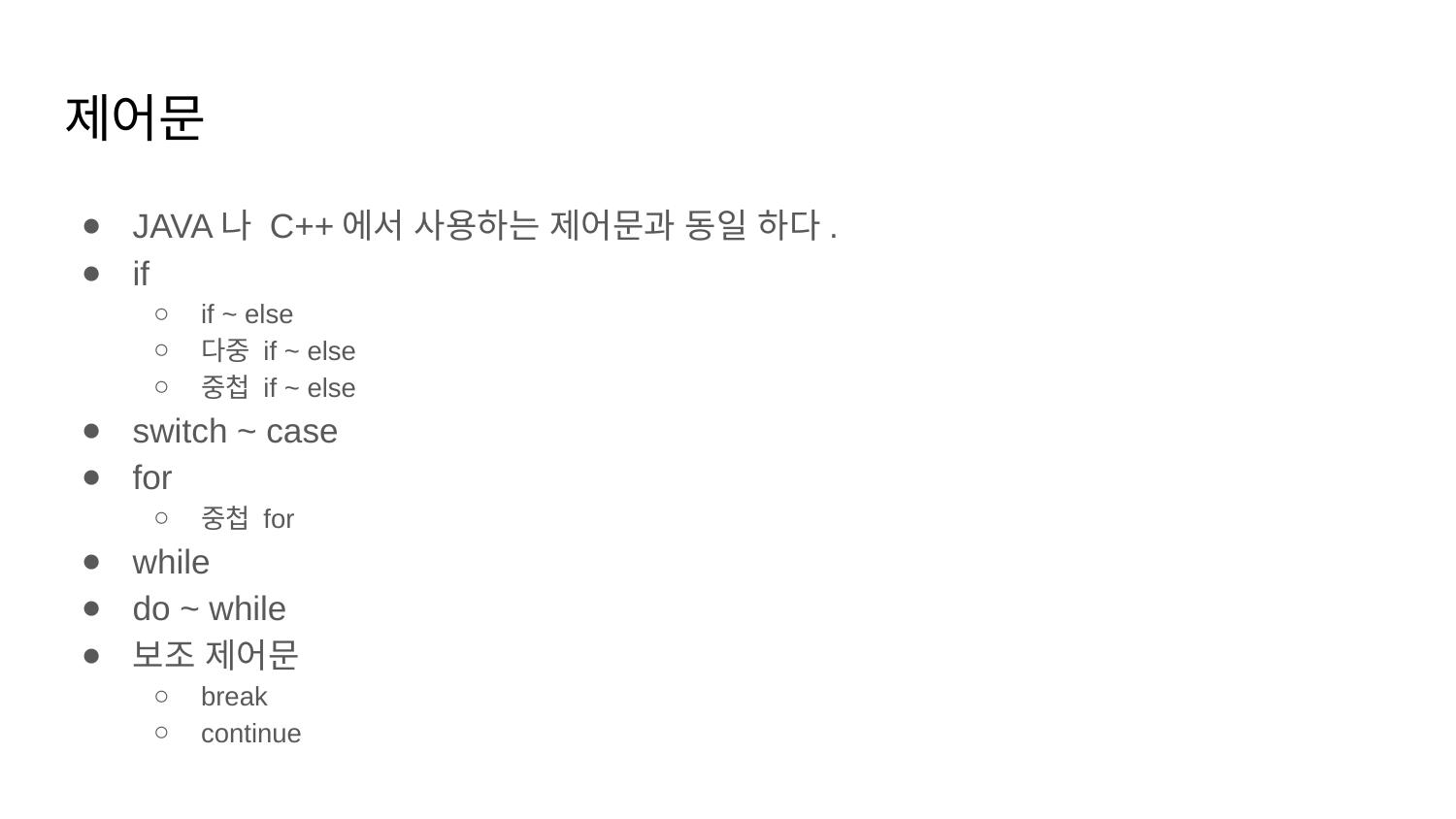

# 제어문
JAVA나 C++에서 사용하는 제어문과 동일 하다.
if
if ~ else
다중 if ~ else
중첩 if ~ else
switch ~ case
for
중첩 for
while
do ~ while
보조 제어문
break
continue